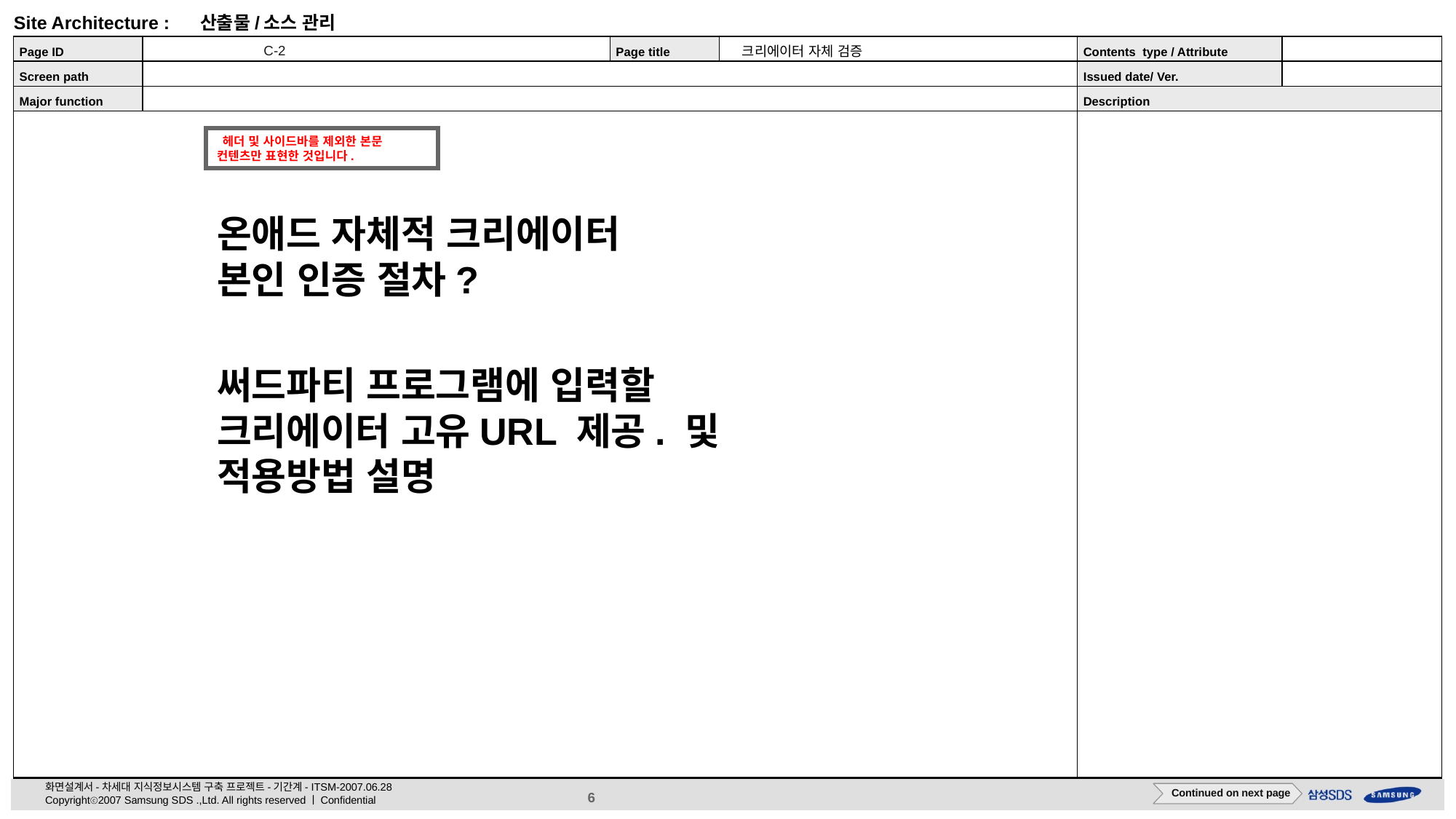

C-2
크리에이터 자체 검증
 헤더 및 사이드바를 제외한 본문 컨텐츠만 표현한 것입니다.
온애드 자체적 크리에이터
본인 인증 절차?

써드파티 프로그램에 입력할
크리에이터 고유URL 제공. 및
적용방법 설명

Continued on next page
Continued on next page
6